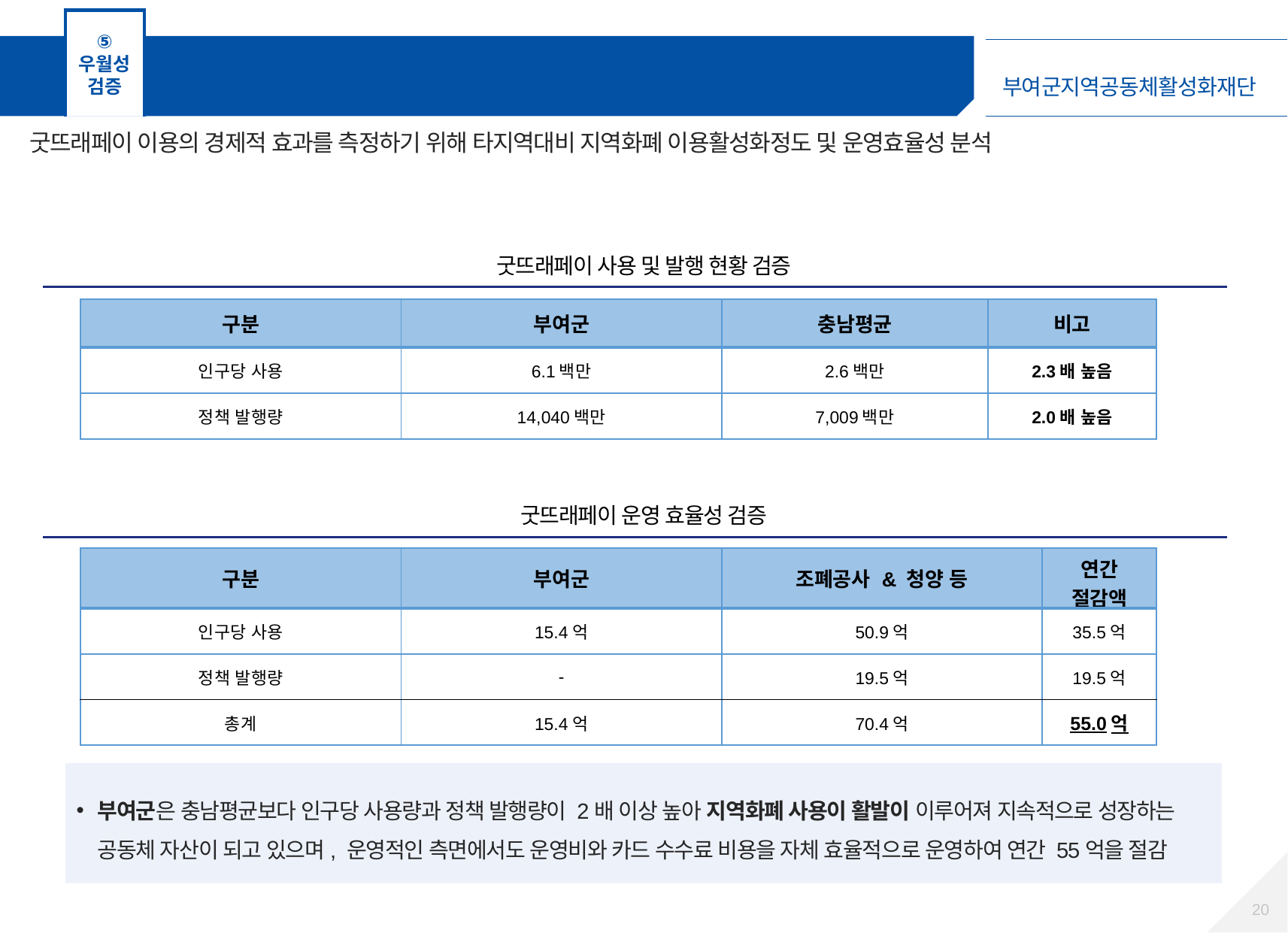

⑤
우월성검증
타지자체 대비 효과성과 타지역화폐 비교 효율성
굿뜨래페이 이용의 경제적 효과를 측정하기 위해 타지역대비 지역화폐 이용활성화정도 및 운영효율성 분석
굿뜨래페이 사용 및 발행 현황 검증
| 구분 | 부여군 | 충남평균 | 비고 |
| --- | --- | --- | --- |
| 인구당 사용 | 6.1백만 | 2.6백만 | 2.3배 높음 |
| 정책 발행량 | 14,040백만 | 7,009백만 | 2.0배 높음 |
굿뜨래페이 운영 효율성 검증
| 구분 | 부여군 | 조폐공사 & 청양 등 | 연간 절감액 |
| --- | --- | --- | --- |
| 인구당 사용 | 15.4억 | 50.9억 | 35.5억 |
| 정책 발행량 | - | 19.5억 | 19.5억 |
| 총계 | 15.4억 | 70.4억 | 55.0억 |
부여군은 충남평균보다 인구당 사용량과 정책 발행량이 2배 이상 높아 지역화폐 사용이 활발이 이루어져 지속적으로 성장하는 공동체 자산이 되고 있으며, 운영적인 측면에서도 운영비와 카드 수수료 비용을 자체 효율적으로 운영하여 연간 55억을 절감
20